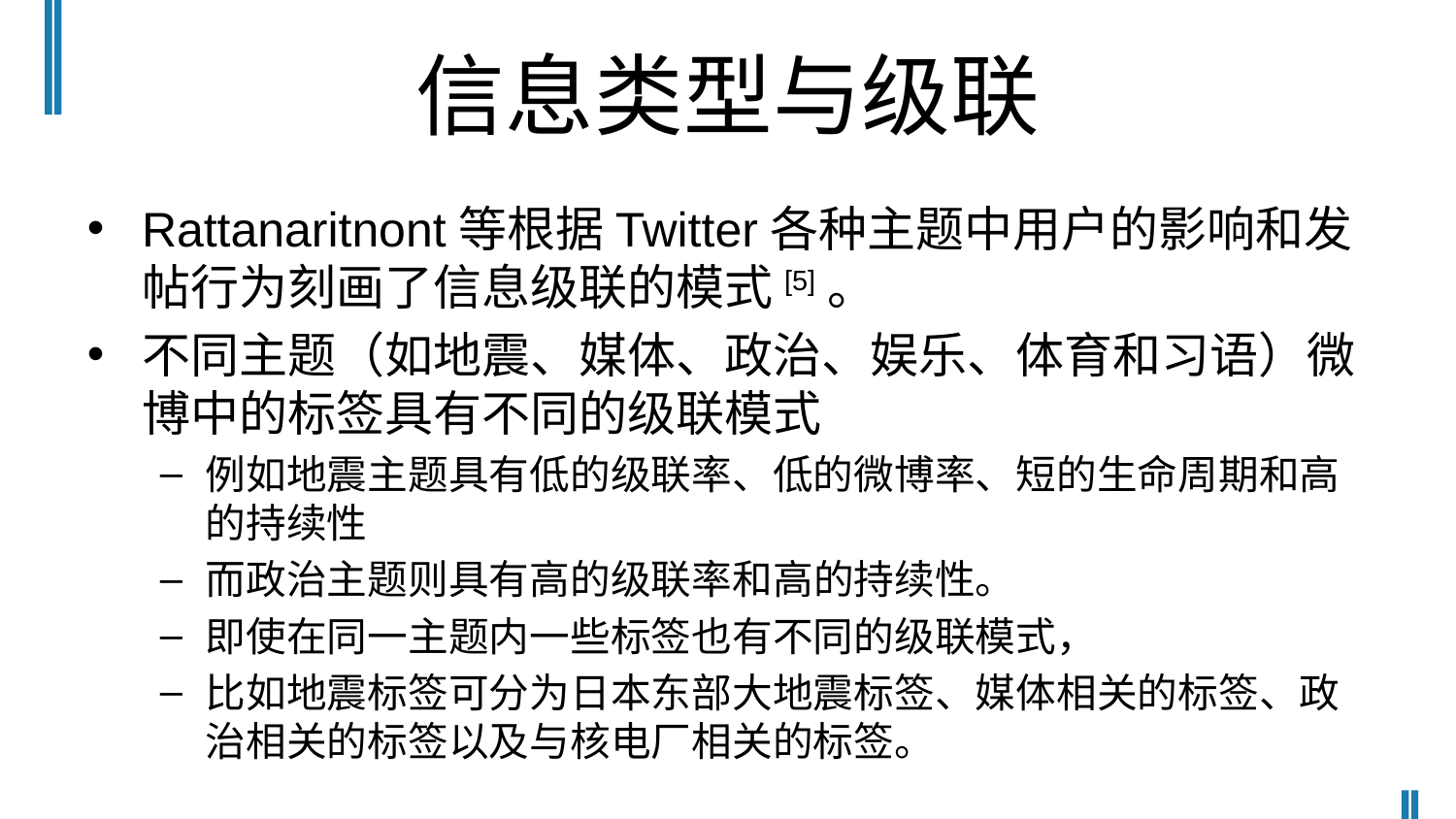

# 信息类型与级联
Rattanaritnont等根据Twitter各种主题中用户的影响和发帖行为刻画了信息级联的模式[5]。
不同主题（如地震、媒体、政治、娱乐、体育和习语）微博中的标签具有不同的级联模式
例如地震主题具有低的级联率、低的微博率、短的生命周期和高的持续性
而政治主题则具有高的级联率和高的持续性。
即使在同一主题内一些标签也有不同的级联模式，
比如地震标签可分为日本东部大地震标签、媒体相关的标签、政治相关的标签以及与核电厂相关的标签。